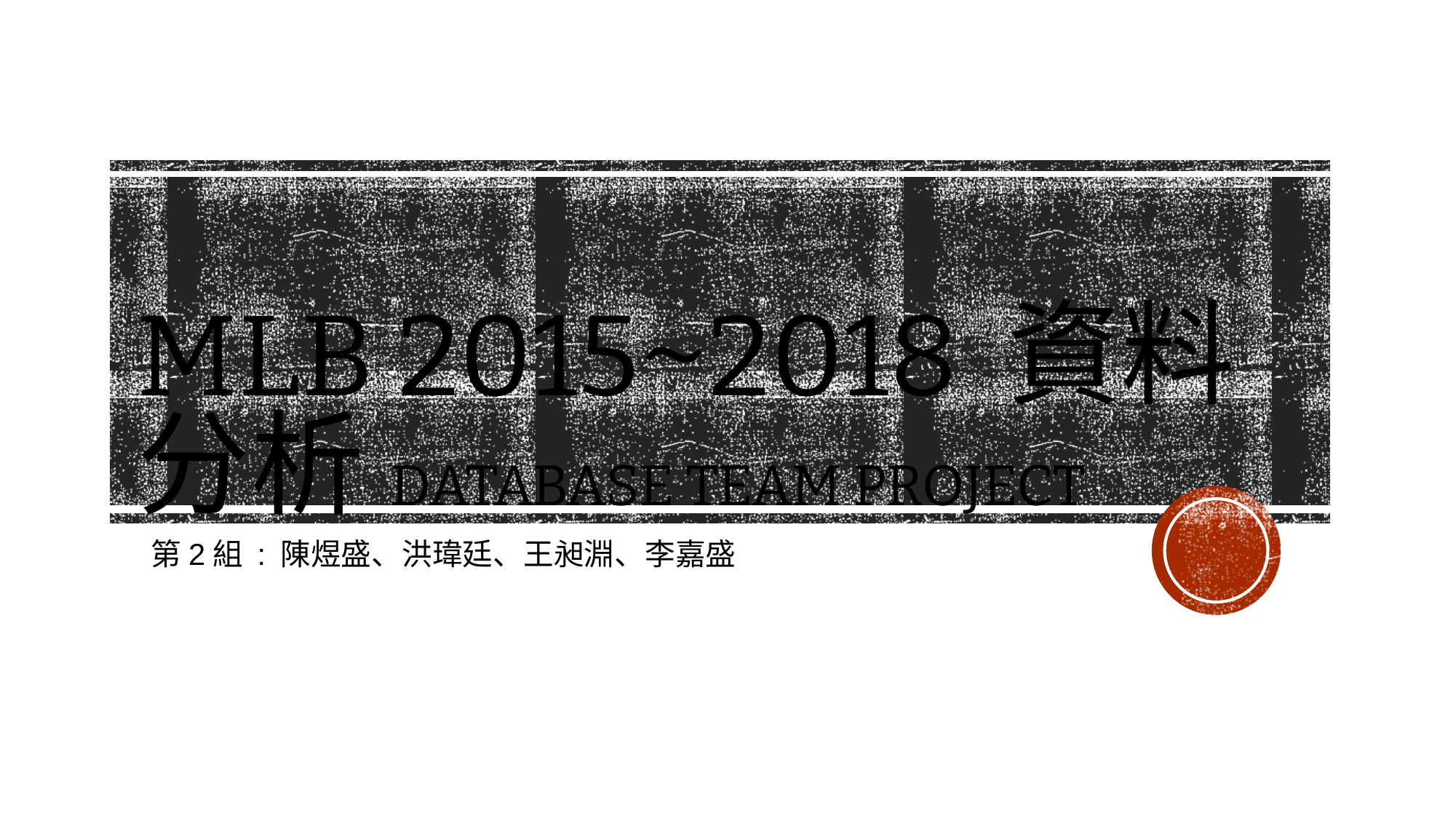

# MLB 2015~2018 資料分析Database Team Project
第2組 : 陳煜盛、洪瑋廷、王昶淵、李嘉盛